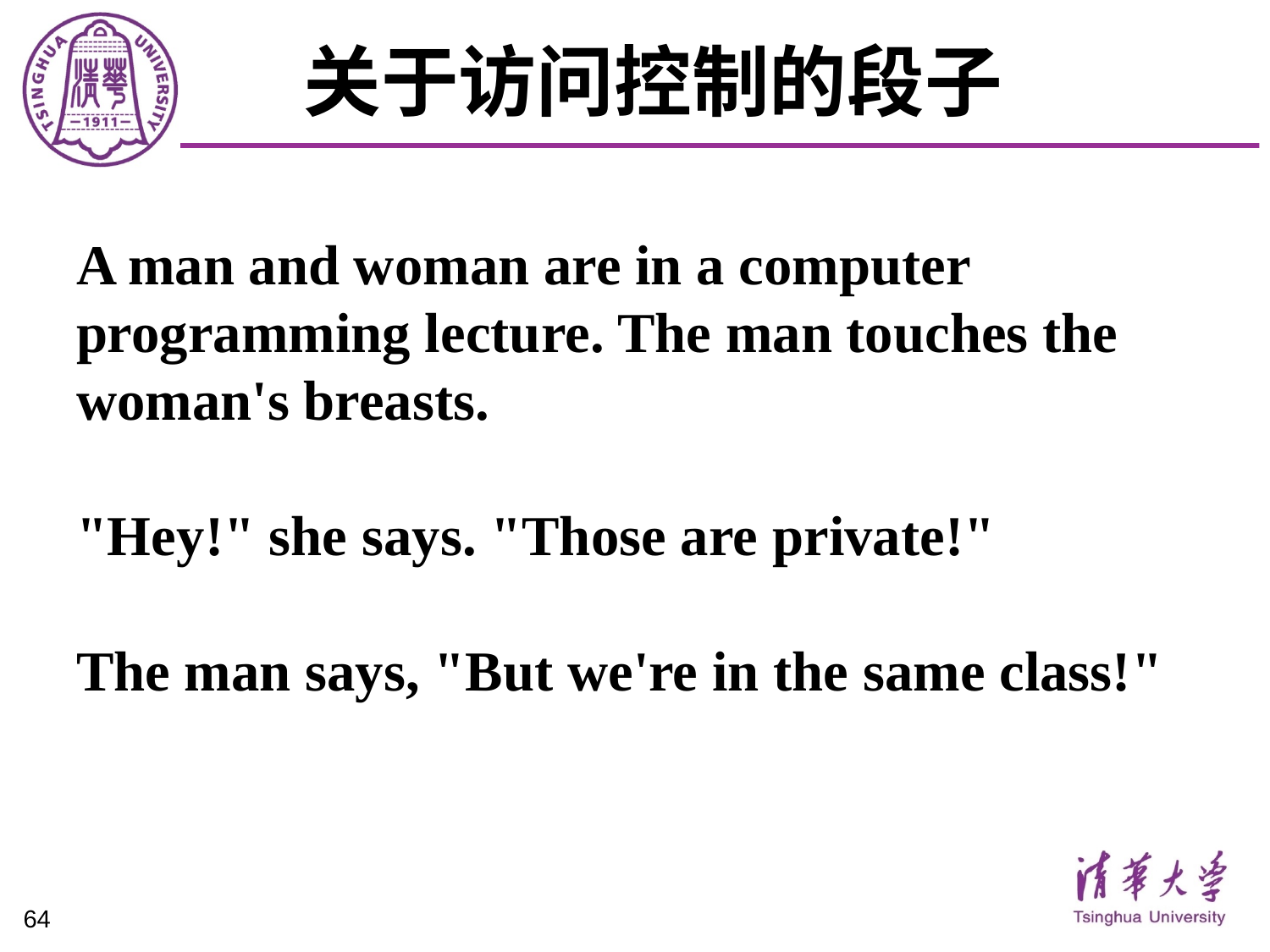

# 关于访问控制的段子
A man and woman are in a computer programming lecture. The man touches the woman's breasts.

"Hey!" she says. "Those are private!"

The man says, "But we're in the same class!"
64